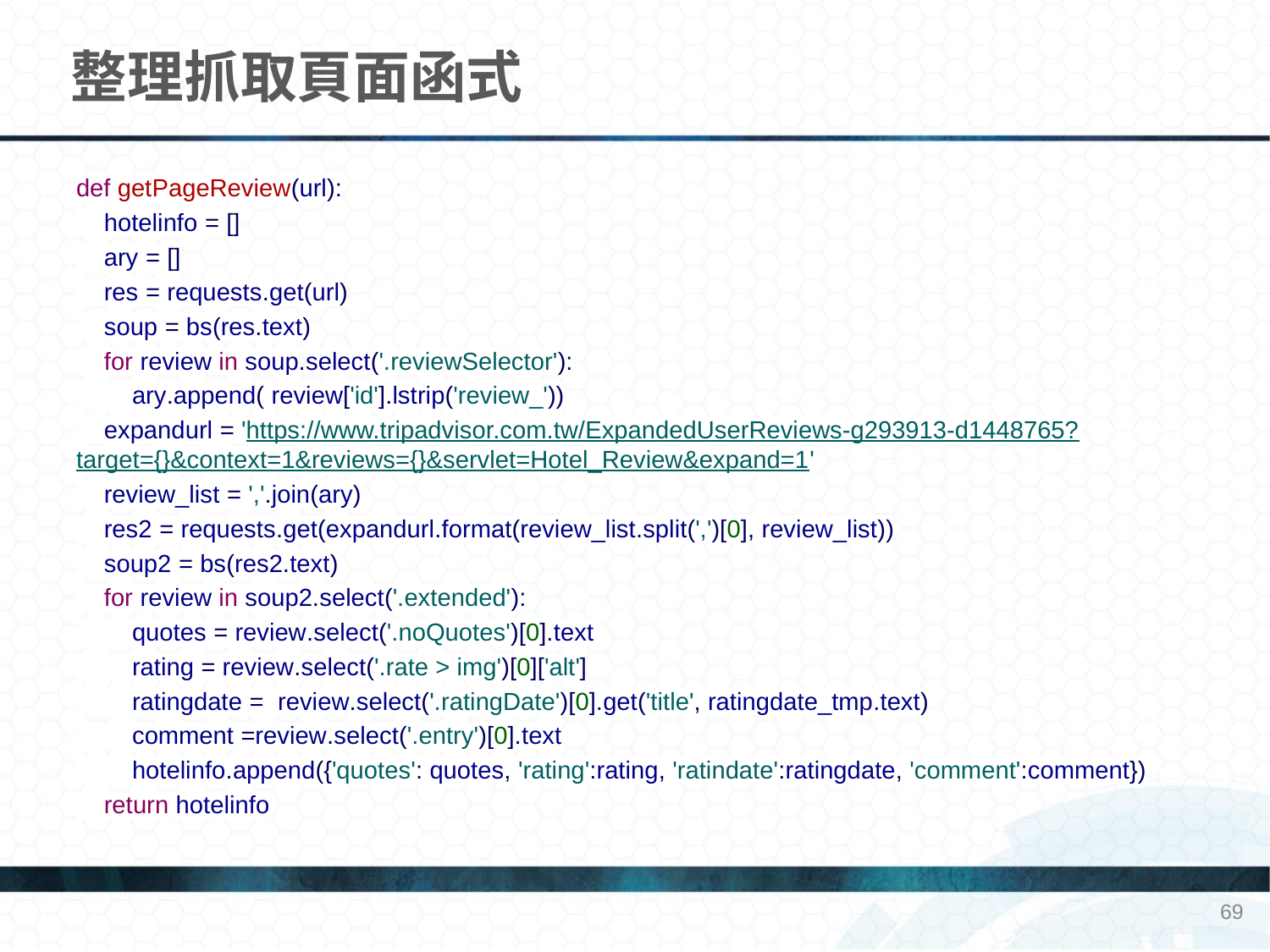

# 整理抓取頁面函式
def getPageReview(url):
    hotelinfo = []
    ary = []
    res = requests.get(url)
    soup = bs(res.text)
    for review in soup.select('.reviewSelector'):
        ary.append( review['id'].lstrip('review_'))
    expandurl = 'https://www.tripadvisor.com.tw/ExpandedUserReviews-g293913-d1448765?target={}&context=1&reviews={}&servlet=Hotel_Review&expand=1'
    review_list = ','.join(ary)
    res2 = requests.get(expandurl.format(review_list.split(',')[0], review_list))
    soup2 = bs(res2.text)
    for review in soup2.select('.extended'):
        quotes = review.select('.noQuotes')[0].text
        rating = review.select('.rate > img')[0]['alt']
        ratingdate =  review.select('.ratingDate')[0].get('title', ratingdate_tmp.text)
        comment =review.select('.entry')[0].text
        hotelinfo.append({'quotes': quotes, 'rating':rating, 'ratindate':ratingdate, 'comment':comment})
    return hotelinfo
69